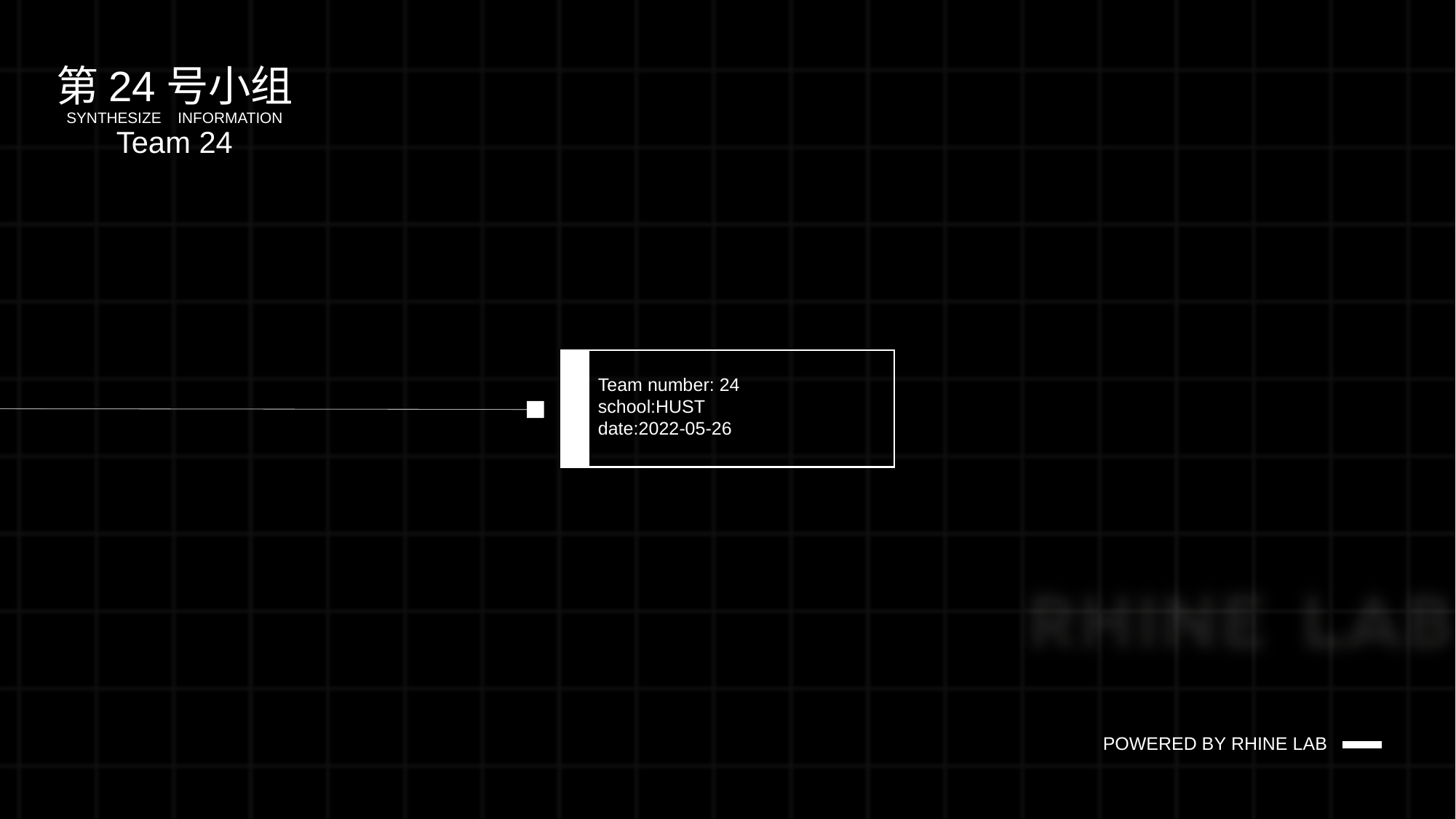

第24号小组
SYNTHESIZE    INFORMATION
Team 24
rhodeskesi

Team number: 24
school:HUST
date:2022-05-26

POWERED BY RHINE LAB